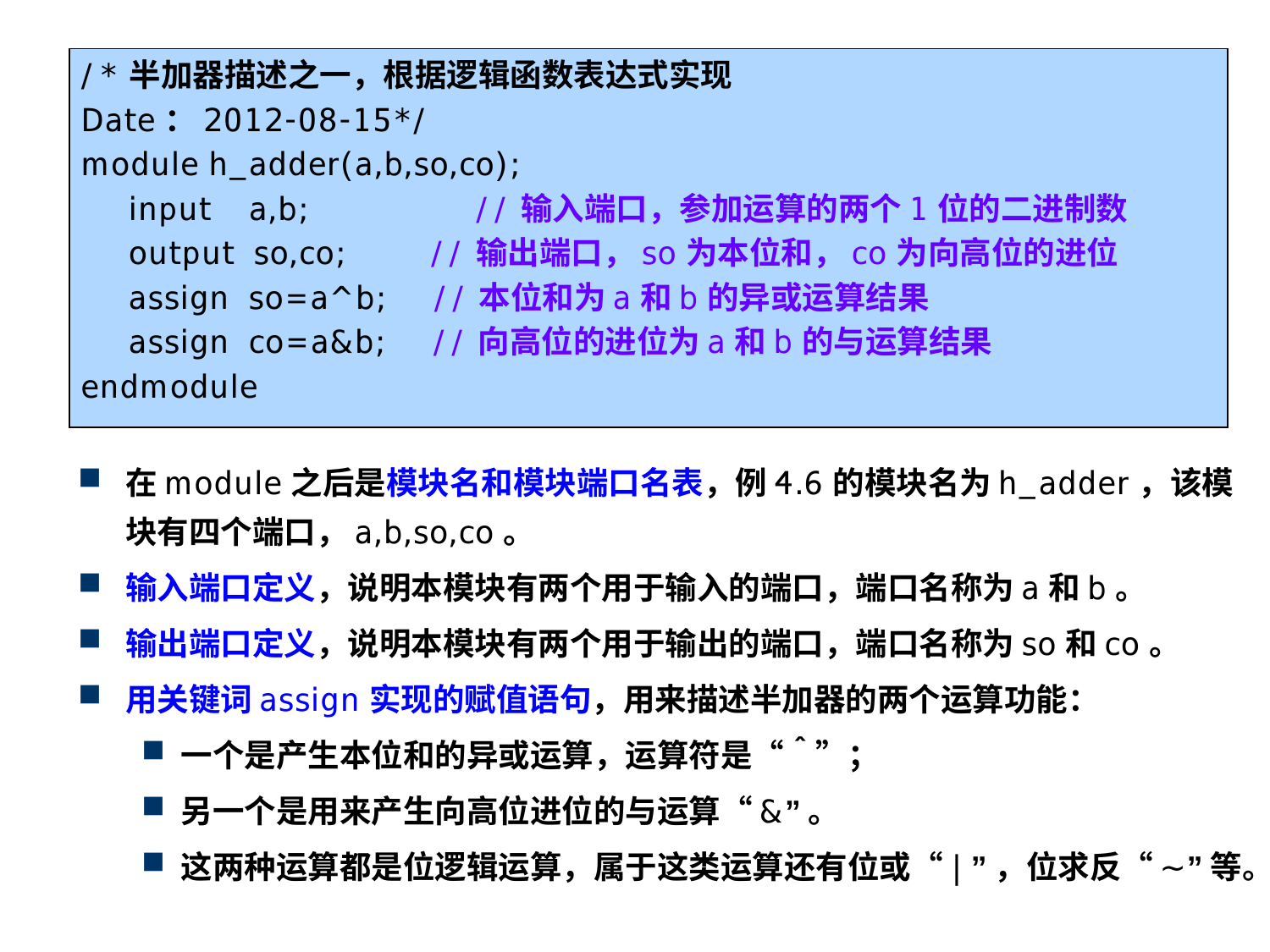

/*	半加器描述之一，根据逻辑函数表达式实现
Date：2012-08-15*/
module h_adder(a,b,so,co);
	input    a,b;	          //输入端口，参加运算的两个1位的二进制数
	output  so,co;         //输出端口，so为本位和，co为向高位的进位
	assign  so=a^b;     //本位和为a和b的异或运算结果
	assign  co=a&b;     //向高位的进位为a和b的与运算结果
endmodule
在module之后是模块名和模块端口名表，例4.6的模块名为h_adder，该模块有四个端口，a,b,so,co。
输入端口定义，说明本模块有两个用于输入的端口，端口名称为a和b。
输出端口定义，说明本模块有两个用于输出的端口，端口名称为so和co。
用关键词assign实现的赋值语句，用来描述半加器的两个运算功能：
一个是产生本位和的异或运算，运算符是“＾”；
另一个是用来产生向高位进位的与运算“&”。
这两种运算都是位逻辑运算，属于这类运算还有位或“|”，位求反“~”等。